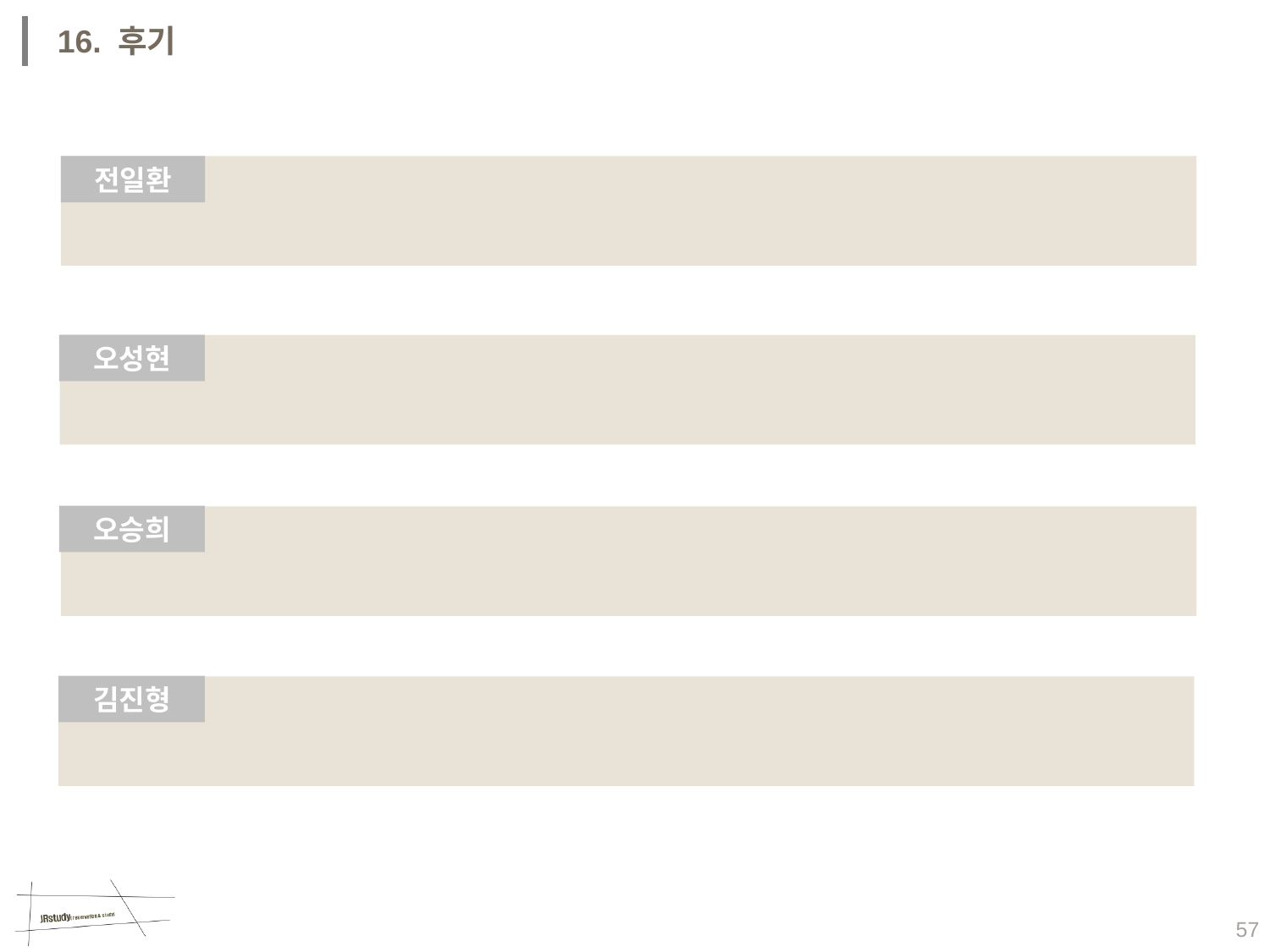

16. 후기

전일환
오성현

오승희

김진형

57